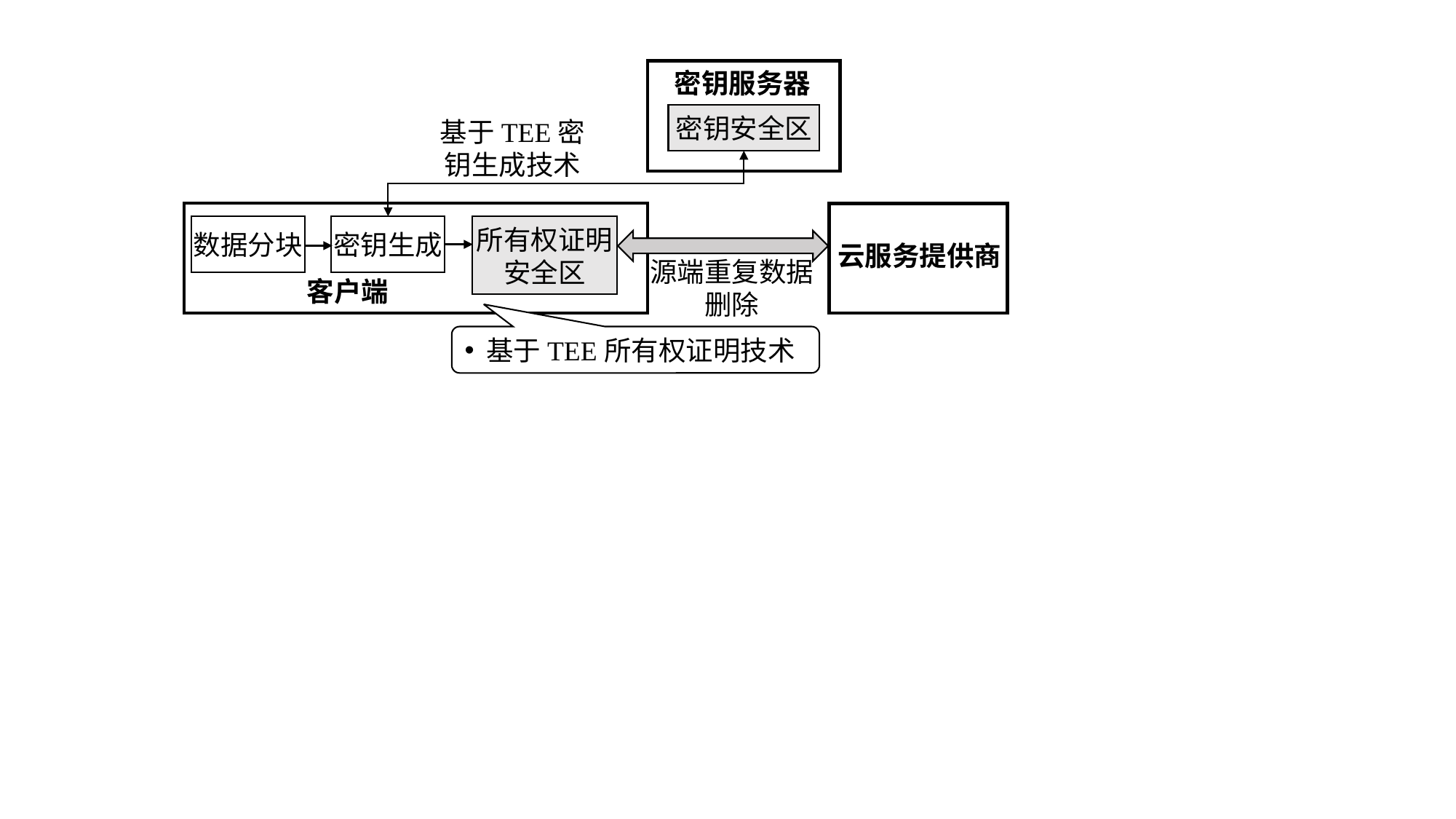

密钥服务器
密钥安全区
基于TEE密钥生成技术

数据分块
密钥生成
所有权证明安全区

云服务提供商
源端重复数据删除
客户端
基于TEE所有权证明技术